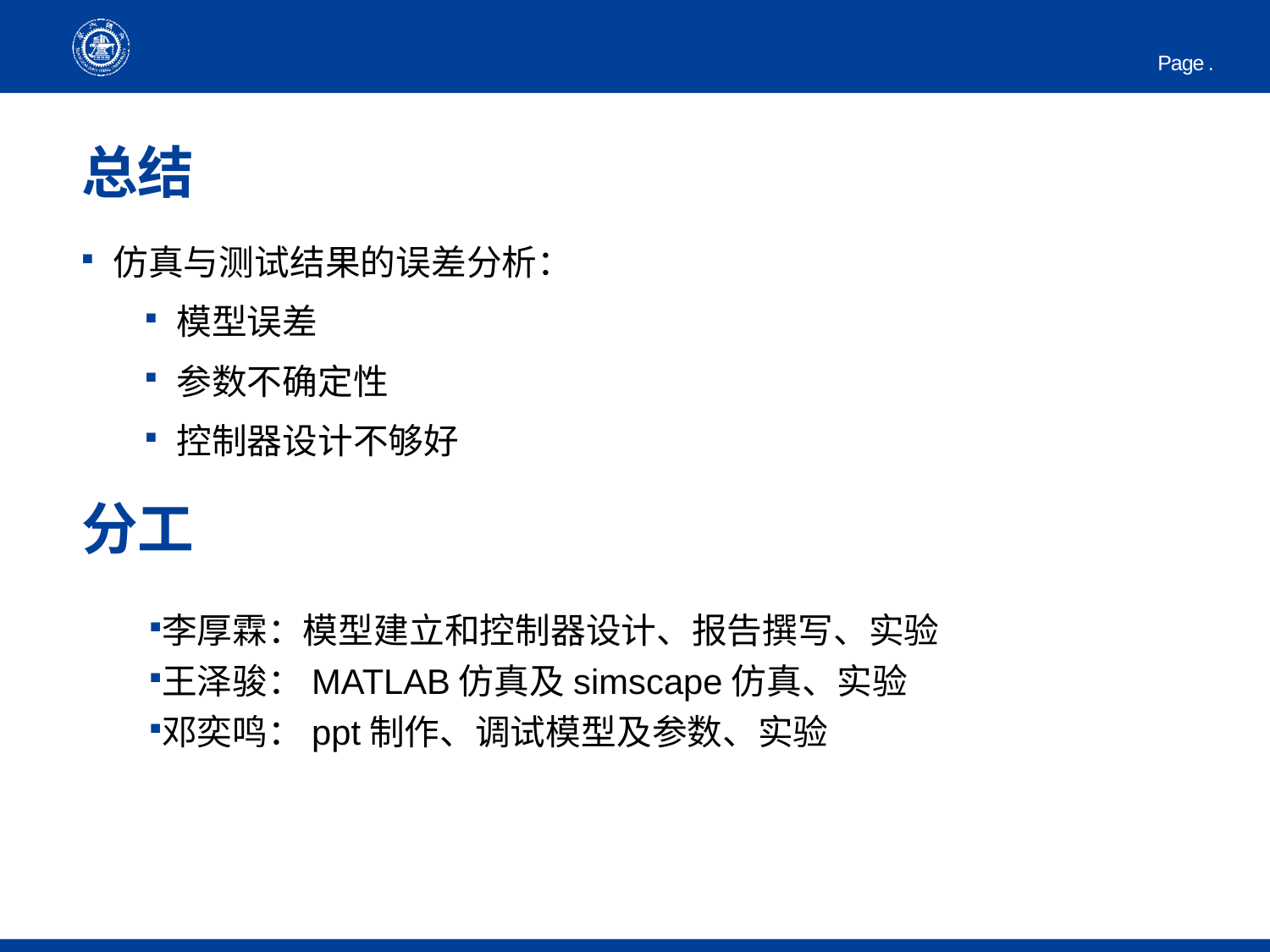

26
# 总结
仿真与测试结果的误差分析：
模型误差
参数不确定性
控制器设计不够好
分工
李厚霖：模型建立和控制器设计、报告撰写、实验
王泽骏：MATLAB仿真及simscape仿真、实验
邓奕鸣：ppt制作、调试模型及参数、实验